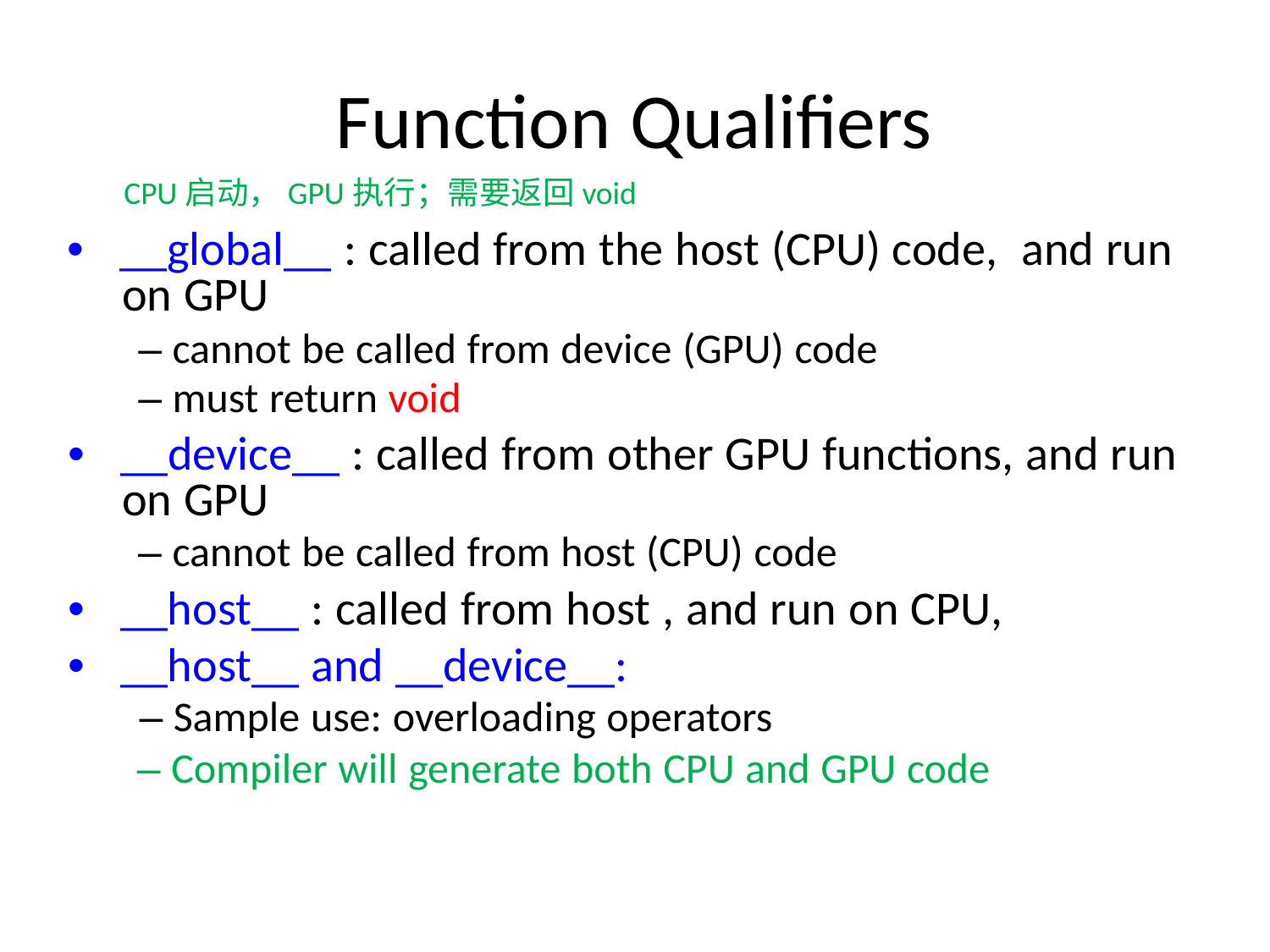

Function Qualifiers
CPU启动，GPU执行；需要返回void
•   __global__ : called from the host (CPU) code,  and run
on GPU
– cannot be called from device (GPU) code
– must return void
•   __device__ : called from other GPU functions, and run
on GPU
– cannot be called from host (CPU) code
•   __host__ : called from host , and run on CPU,
•   __host__ and __device__:
– Sample use: overloading operators
– Compiler will generate both CPU and GPU code